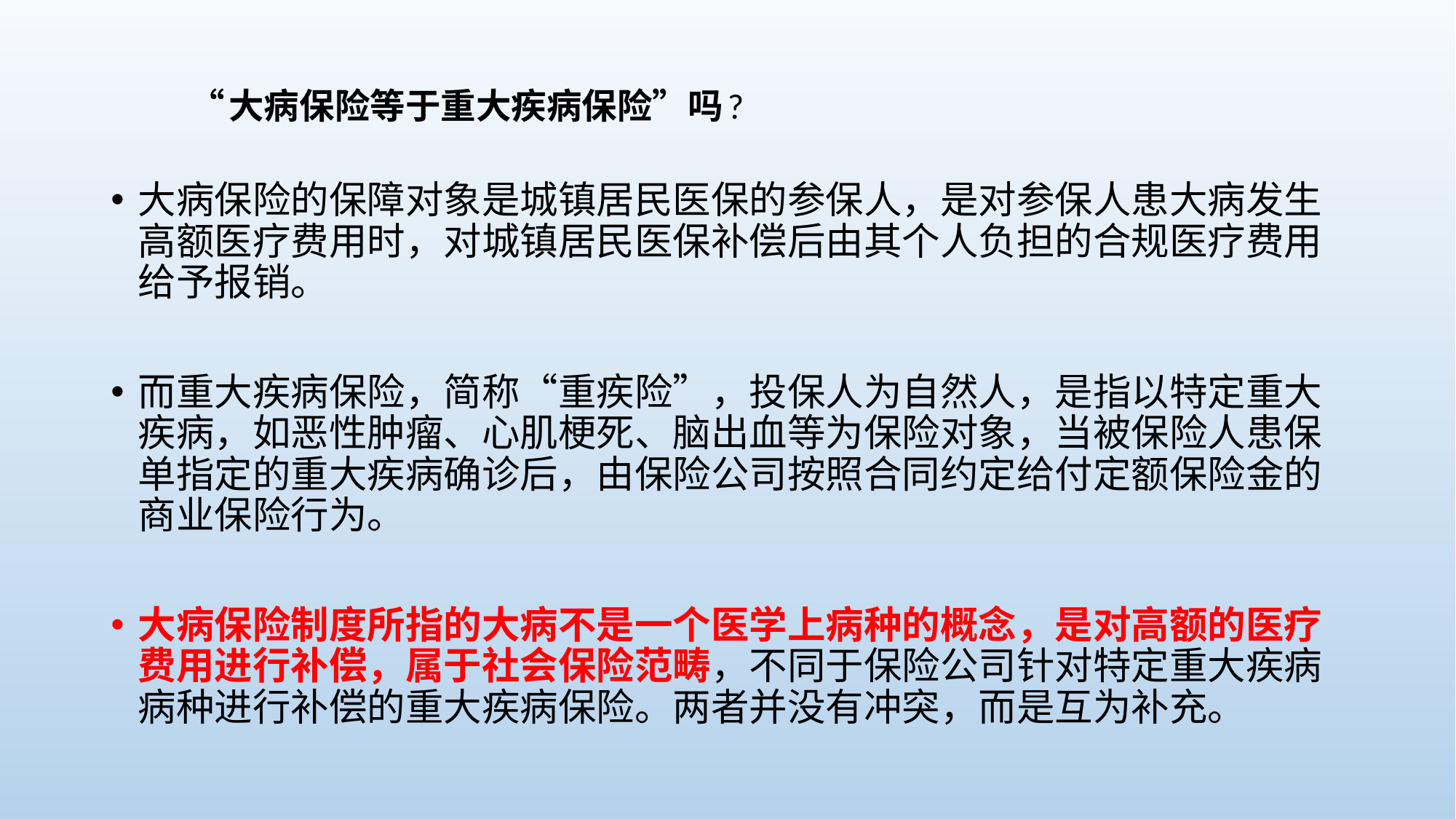

# “大病保险等于重大疾病保险”吗?
大病保险的保障对象是城镇居民医保的参保人，是对参保人患大病发生高额医疗费用时，对城镇居民医保补偿后由其个人负担的合规医疗费用给予报销。

而重大疾病保险，简称“重疾险”，投保人为自然人，是指以特定重大疾病，如恶性肿瘤、心肌梗死、脑出血等为保险对象，当被保险人患保单指定的重大疾病确诊后，由保险公司按照合同约定给付定额保险金的商业保险行为。

大病保险制度所指的大病不是一个医学上病种的概念，是对高额的医疗费用进行补偿，属于社会保险范畴，不同于保险公司针对特定重大疾病病种进行补偿的重大疾病保险。两者并没有冲突，而是互为补充。